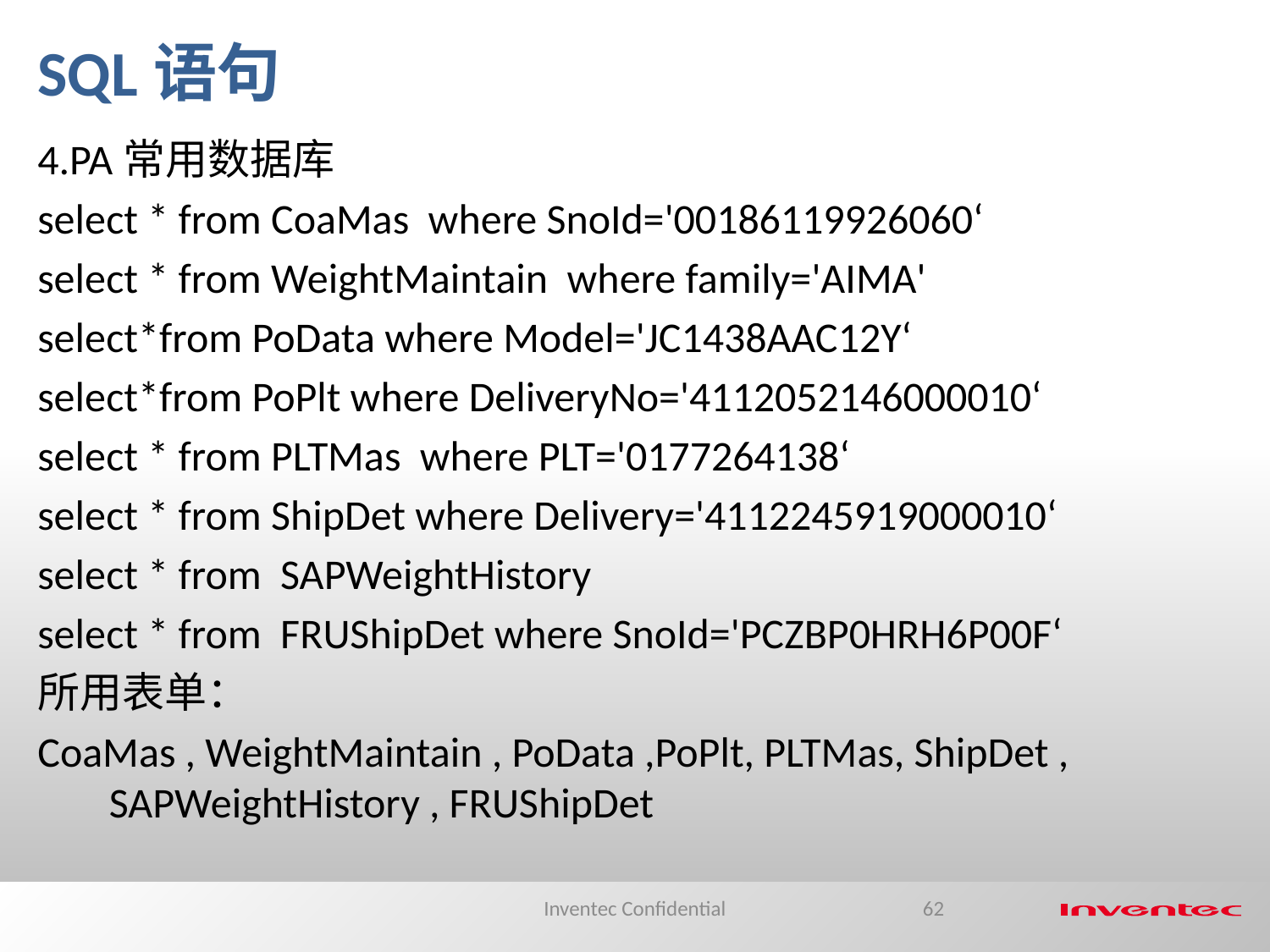

SQL语句
4.PA常用数据库
select * from CoaMas  where SnoId='00186119926060‘
select * from WeightMaintain  where family='AIMA'
select*from PoData where Model='JC1438AAC12Y‘
select*from PoPlt where DeliveryNo='4112052146000010‘
select * from PLTMas  where PLT='0177264138‘
select * from ShipDet where Delivery='4112245919000010‘
select * from  SAPWeightHistory
select * from  FRUShipDet where SnoId='PCZBP0HRH6P00F‘
所用表单：
CoaMas , WeightMaintain , PoData ,PoPlt, PLTMas, ShipDet , SAPWeightHistory , FRUShipDet

Inventec Confidential
62